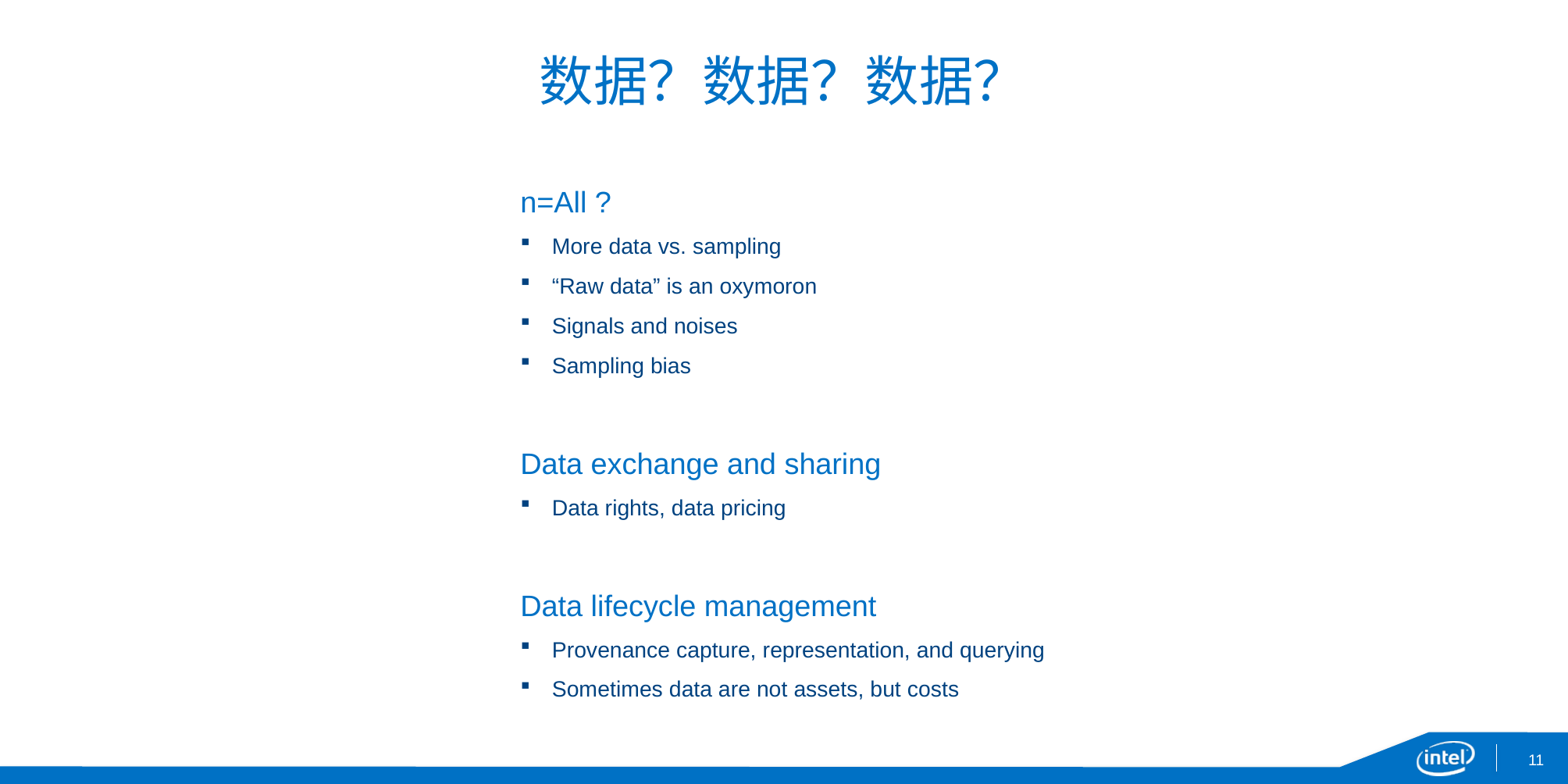

# 数据？数据？数据？
n=All ?
More data vs. sampling
“Raw data” is an oxymoron
Signals and noises
Sampling bias

Data exchange and sharing
Data rights, data pricing

Data lifecycle management
Provenance capture, representation, and querying
Sometimes data are not assets, but costs
11